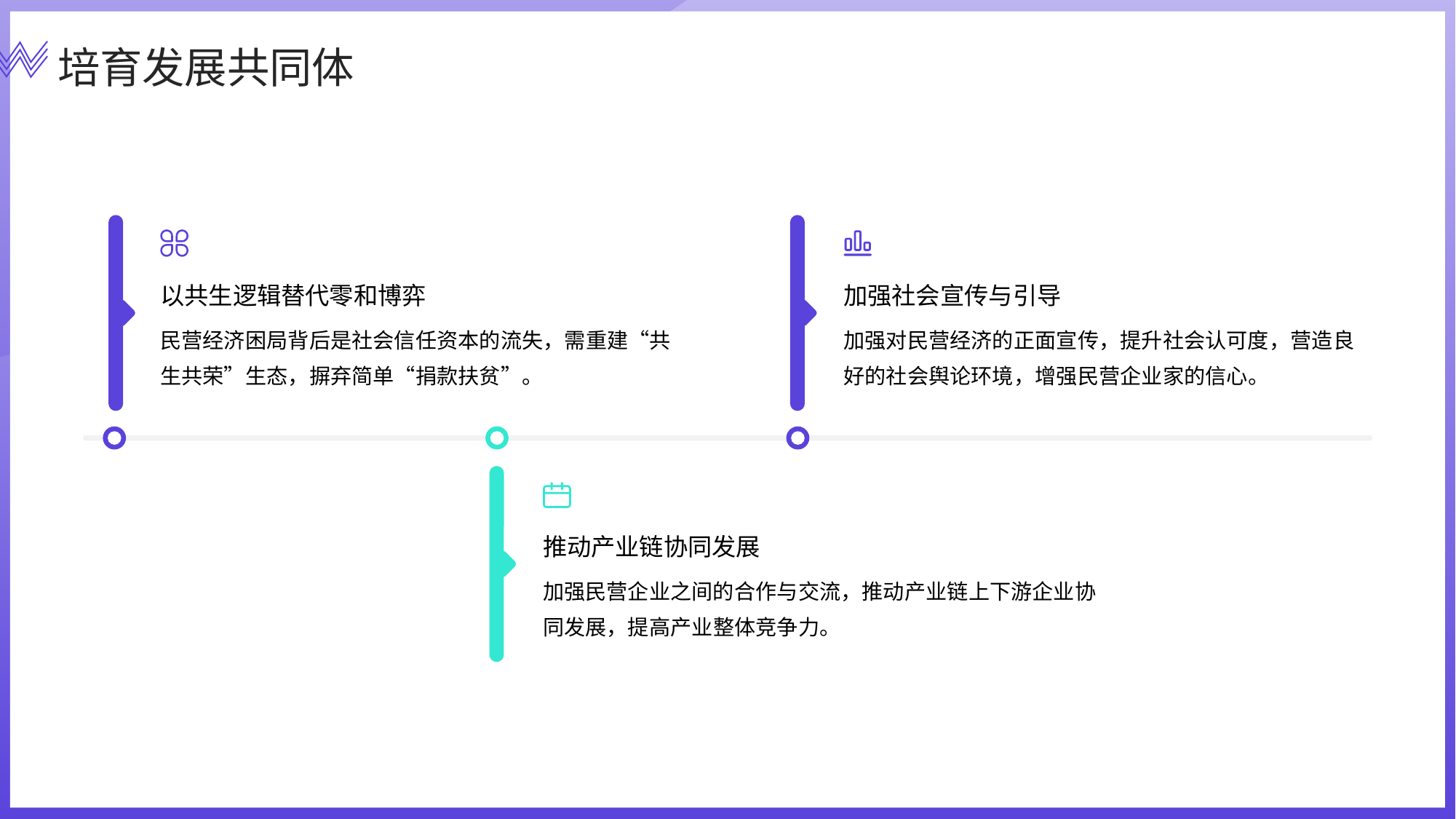

培育发展共同体

加强社会宣传与引导
以共生逻辑替代零和博弈
加强对民营经济的正面宣传，提升社会认可度，营造良好的社会舆论环境，增强民营企业家的信心。
民营经济困局背后是社会信任资本的流失，需重建“共生共荣”生态，摒弃简单“捐款扶贫”。

推动产业链协同发展
加强民营企业之间的合作与交流，推动产业链上下游企业协同发展，提高产业整体竞争力。